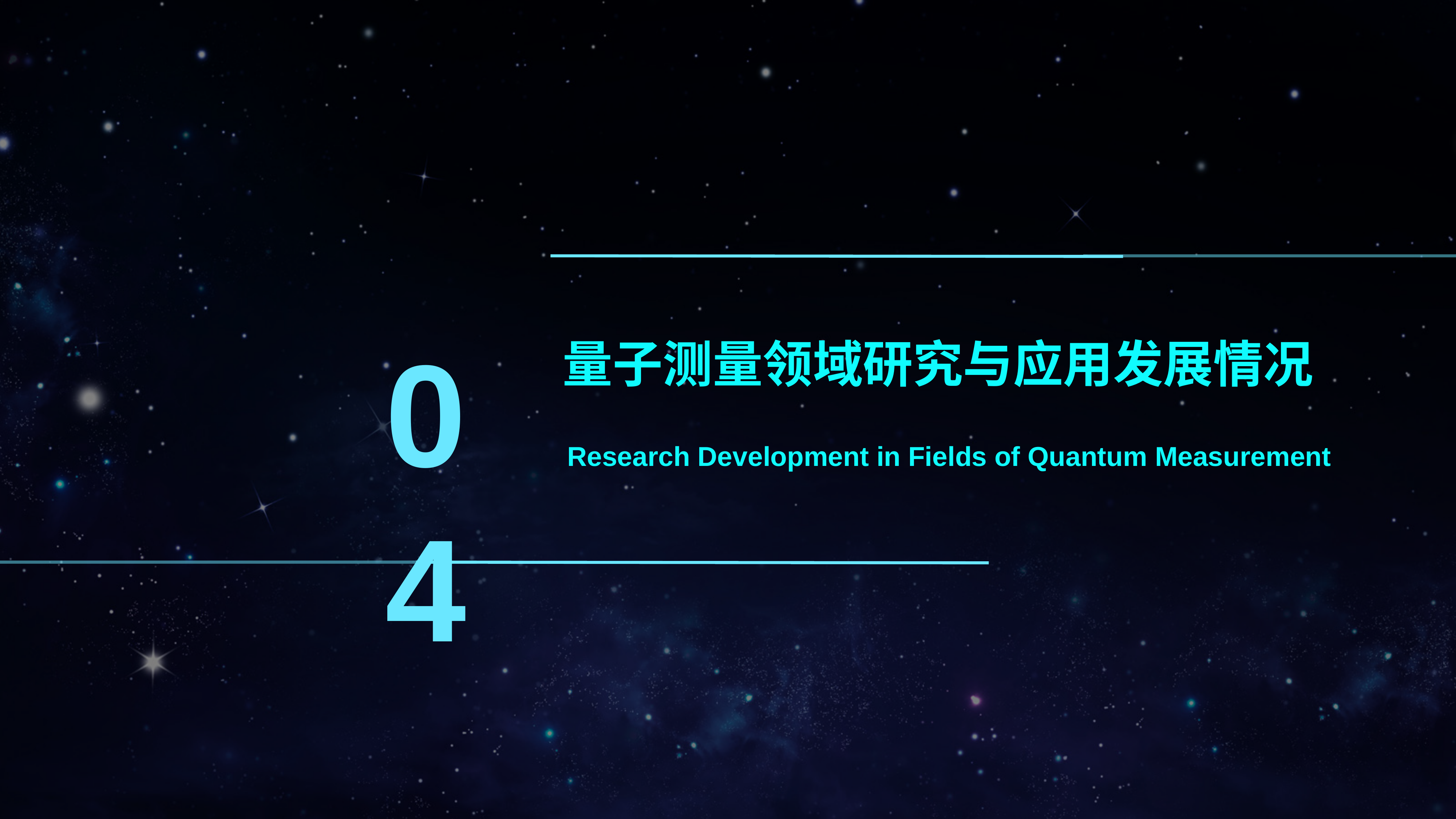

04
量子测量领域研究与应用发展情况
Research Development in Fields of Quantum Measurement